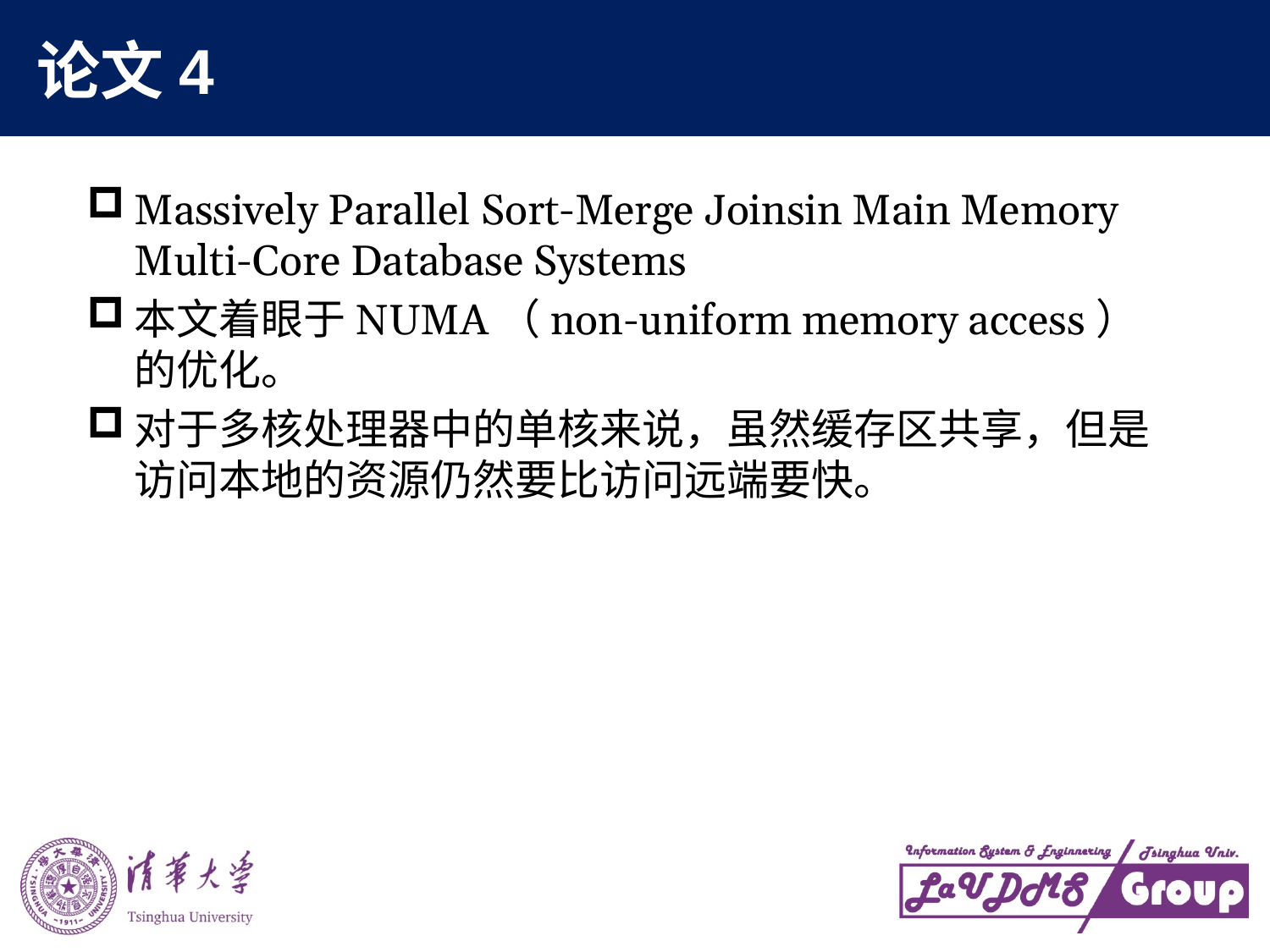

# 论文4
Massively Parallel Sort-Merge Joins in Main Memory Multi-Core Database Systems
本文着眼于NUMA（non-uniform memory access）的优化。
对于多核处理器中的单核来说，虽然缓存区共享，但是访问本地的资源仍然要比访问远端要快。